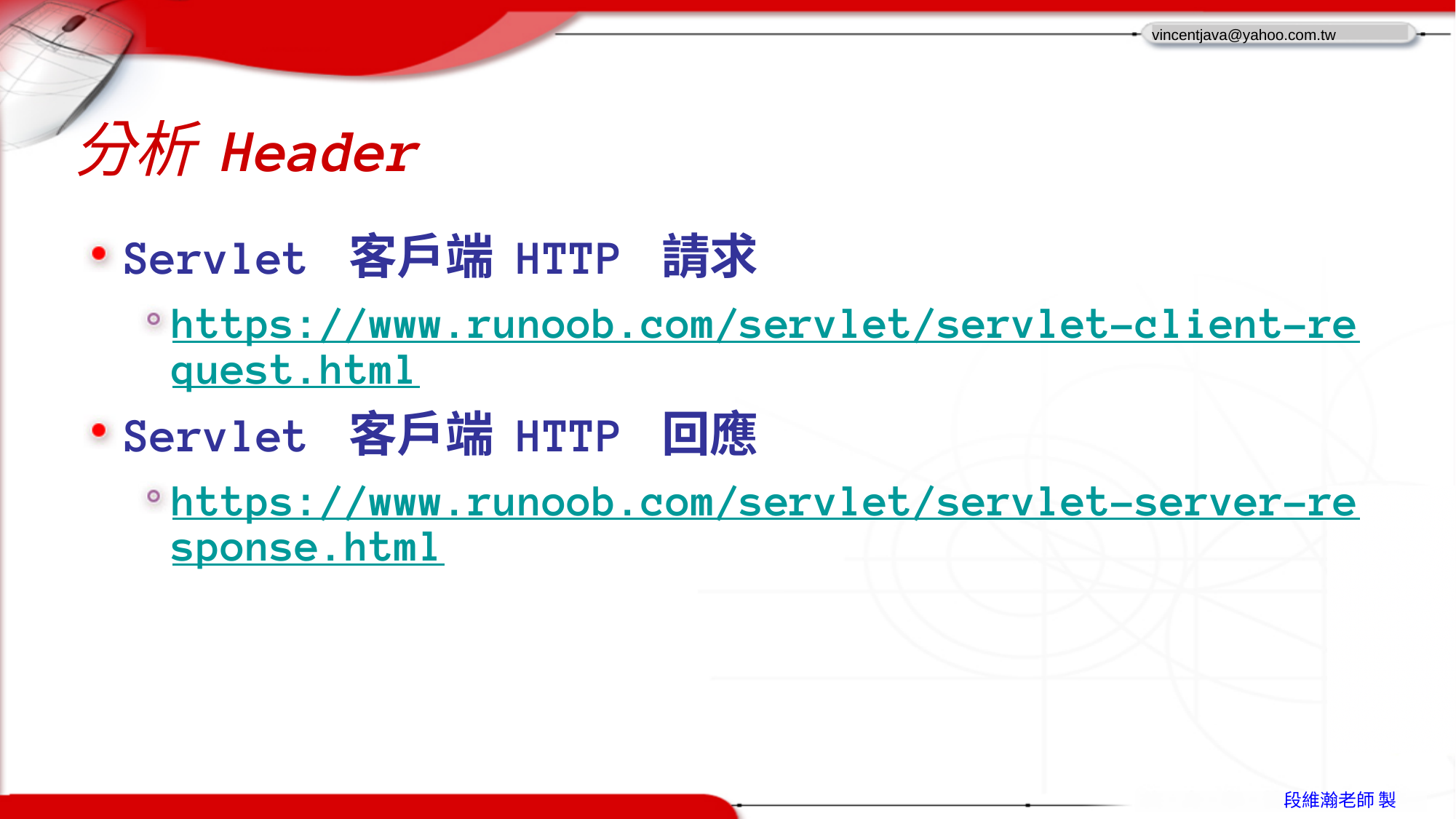

# 分析 Header
Servlet 客戶端 HTTP 請求
https://www.runoob.com/servlet/servlet-client-request.html
Servlet 客戶端 HTTP 回應
https://www.runoob.com/servlet/servlet-server-response.html